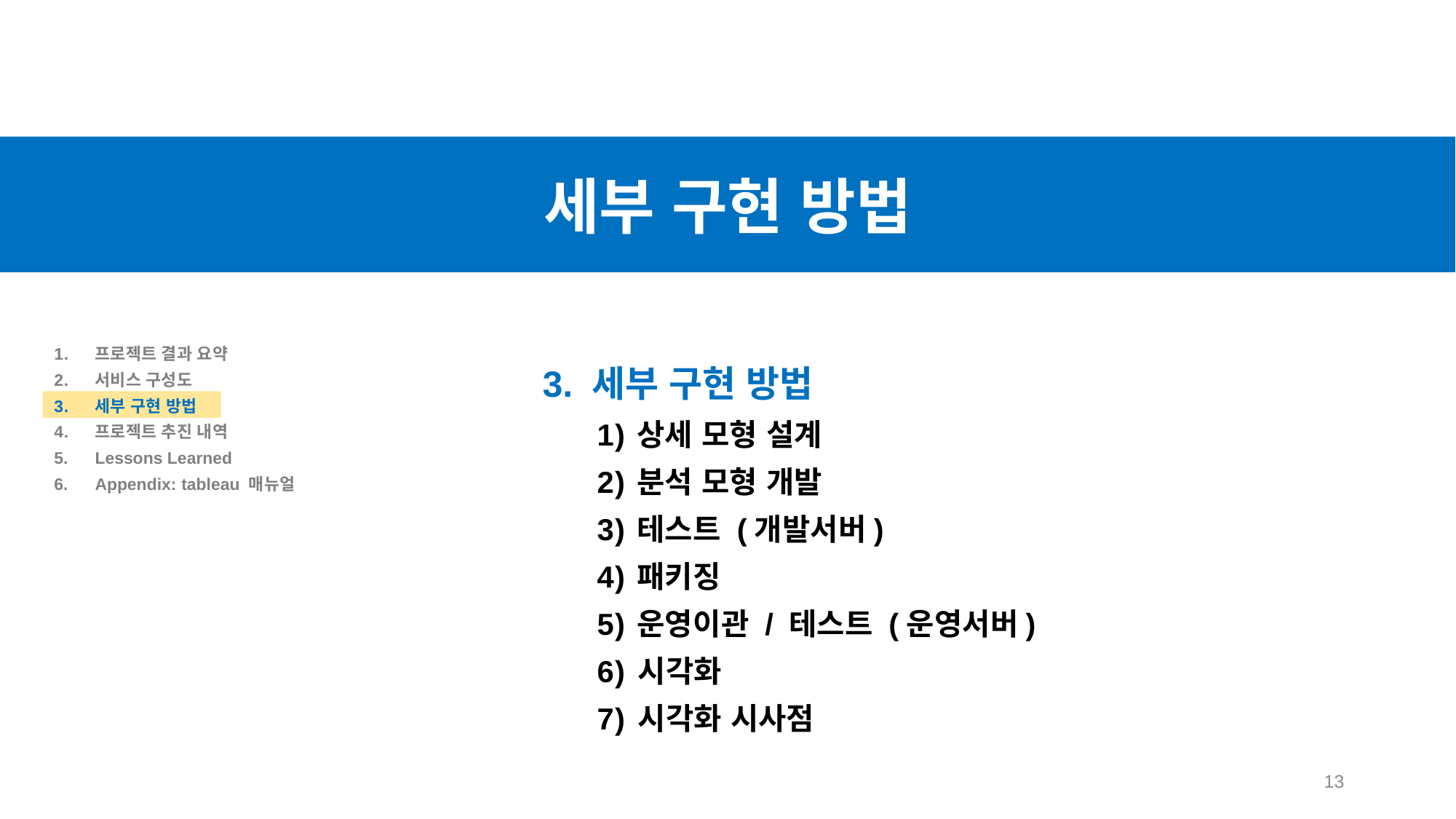

세부 구현 방법
프로젝트 결과 요약
서비스 구성도
세부 구현 방법
프로젝트 추진 내역
Lessons Learned
Appendix: tableau 매뉴얼
3. 세부 구현 방법
상세 모형 설계
분석 모형 개발
테스트 (개발서버)
패키징
운영이관 / 테스트 (운영서버)
시각화
시각화 시사점

13